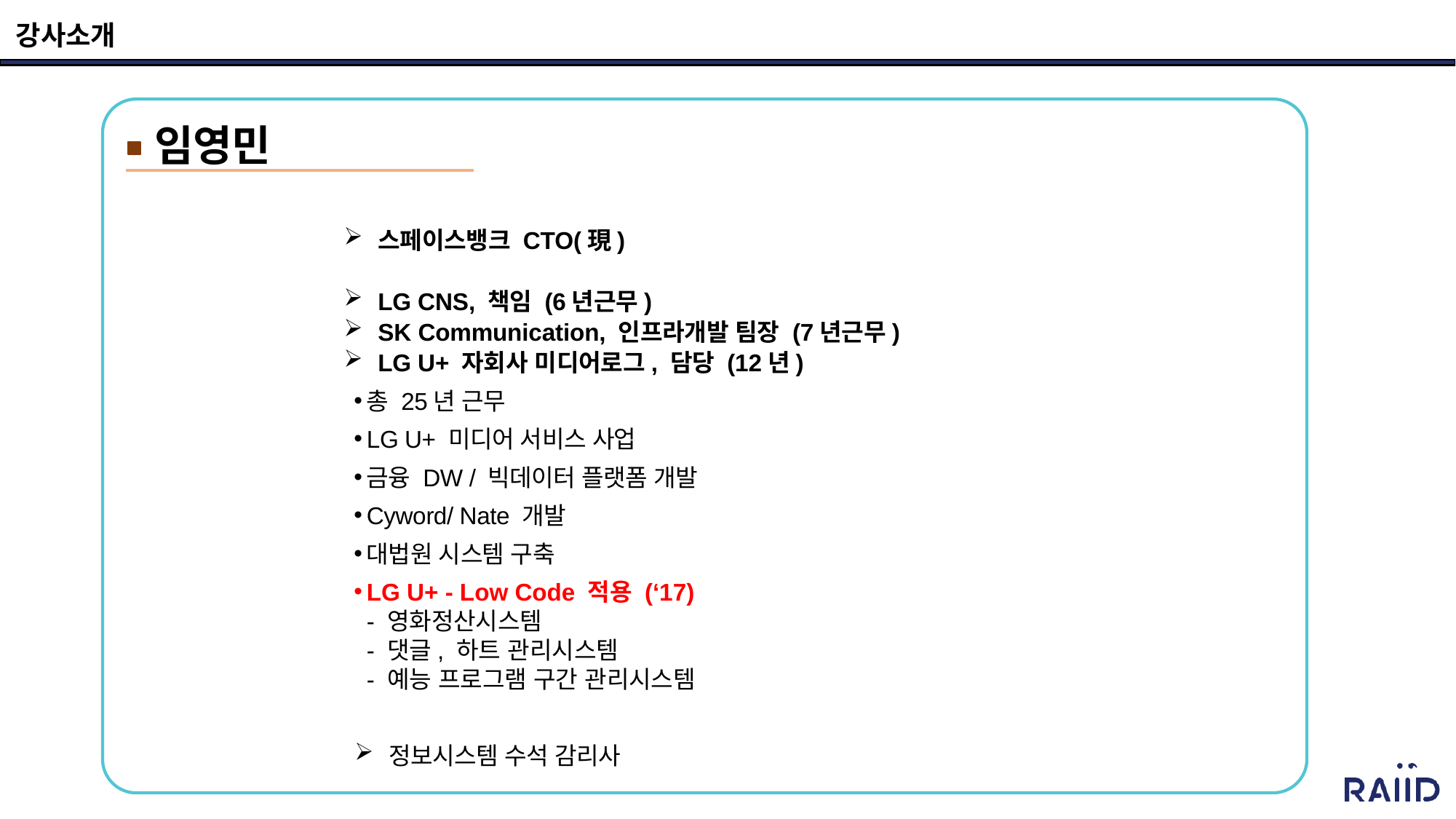

강사소개

임영민

스페이스뱅크 CTO(現)

LG CNS, 책임 (6년근무)
SK Communication, 인프라개발 팀장 (7년근무)
LG U+ 자회사 미디어로그, 담당 (12년)
총 25년 근무
LG U+ 미디어 서비스 사업
금융 DW / 빅데이터 플랫폼 개발
Cyword/ Nate 개발
대법원 시스템 구축
LG U+ - Low Code 적용 (‘17)
- 영화정산시스템
- 댓글, 하트 관리시스템
- 예능 프로그램 구간 관리시스템

정보시스템 수석 감리사